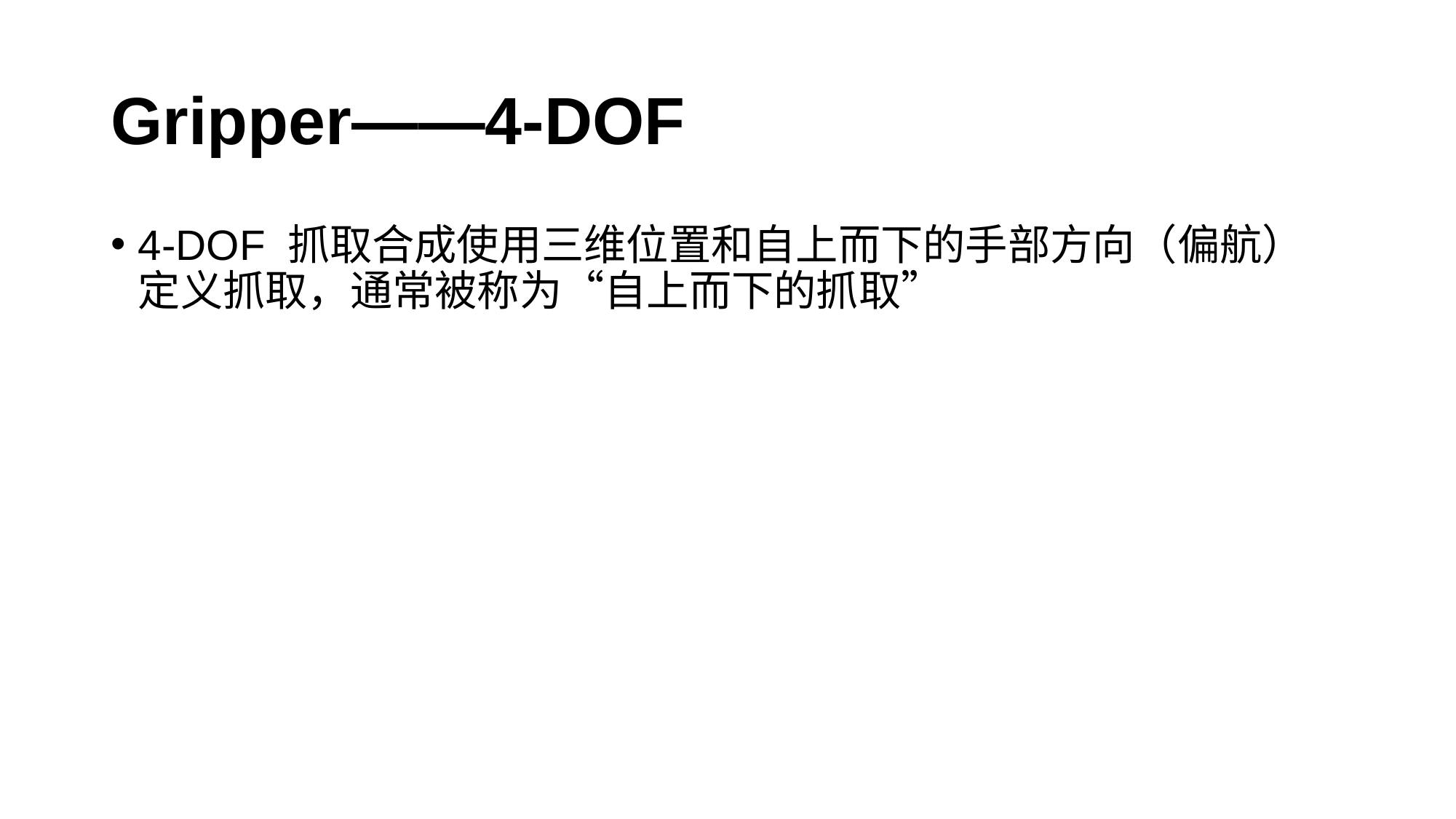

# Gripper——4-DOF
4-DOF 抓取合成使用三维位置和自上而下的手部方向（偏航）定义抓取，通常被称为“自上而下的抓取”